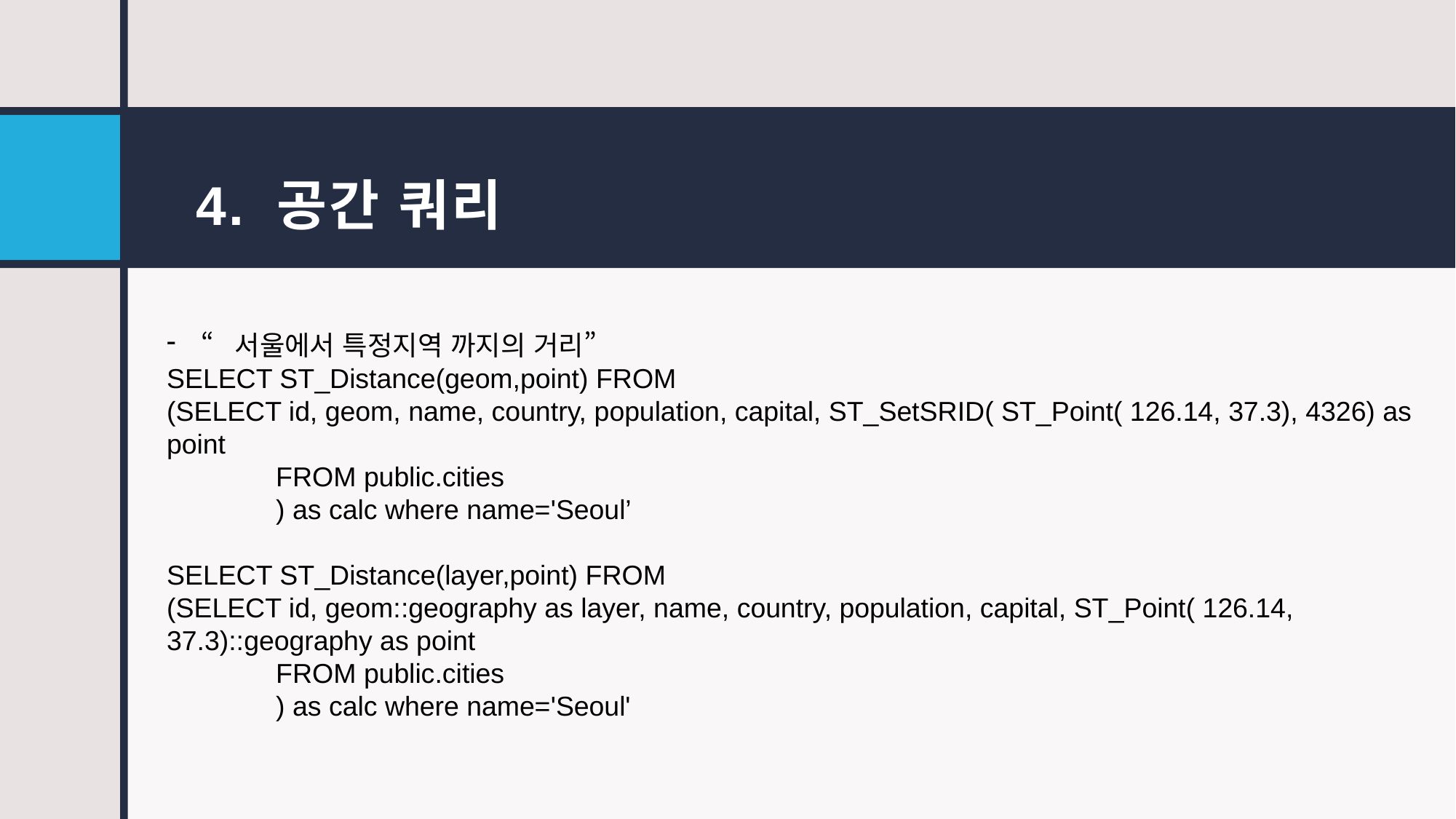

# 4. 공간 쿼리

“서울에서 특정지역 까지의 거리”
SELECT ST_Distance(geom,point) FROM
(SELECT id, geom, name, country, population, capital, ST_SetSRID( ST_Point( 126.14, 37.3), 4326) as point
	FROM public.cities
	) as calc where name='Seoul’

SELECT ST_Distance(layer,point) FROM
(SELECT id, geom::geography as layer, name, country, population, capital, ST_Point( 126.14, 37.3)::geography as point
	FROM public.cities
	) as calc where name='Seoul'